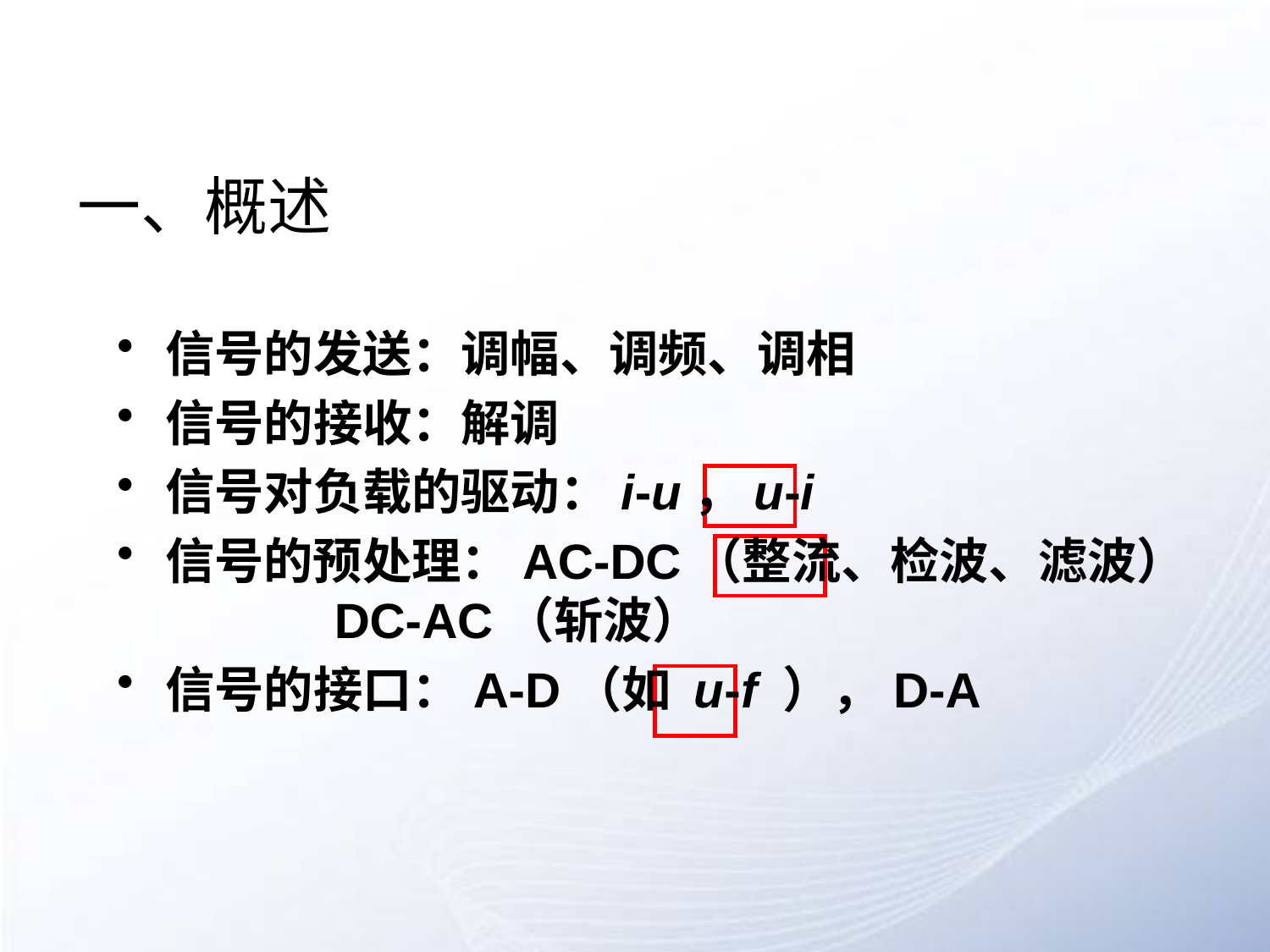

# 一、概述
信号的发送：调幅、调频、调相
信号的接收：解调
信号对负载的驱动：i-u，u-i
信号的预处理：AC-DC（整流、检波、滤波）                  DC-AC（斩波）
信号的接口：A-D（如 u-f ），D-A